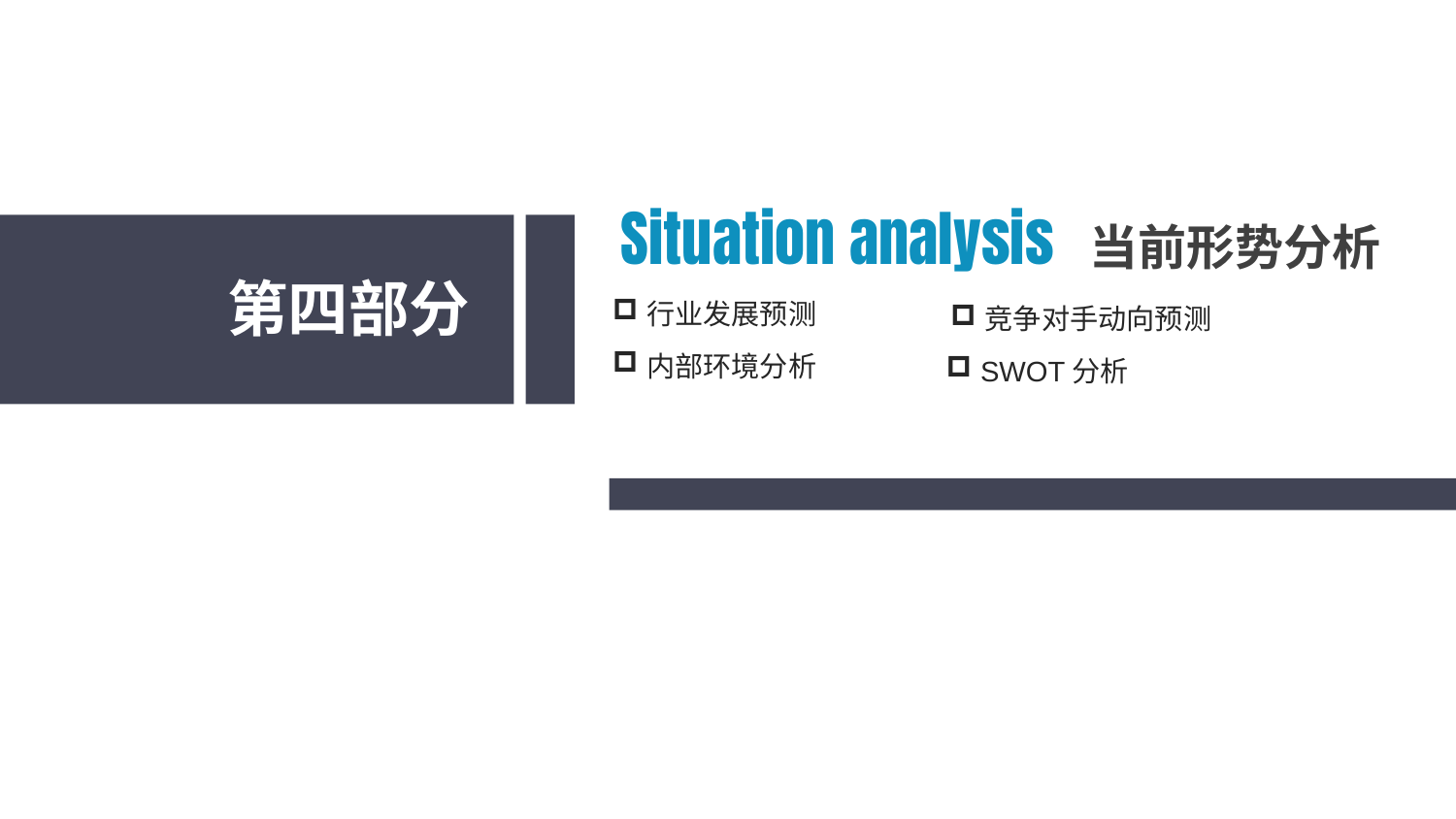

Situation analysis
当前形势分析

第四部分
行业发展预测
竞争对手动向预测
内部环境分析
SWOT分析